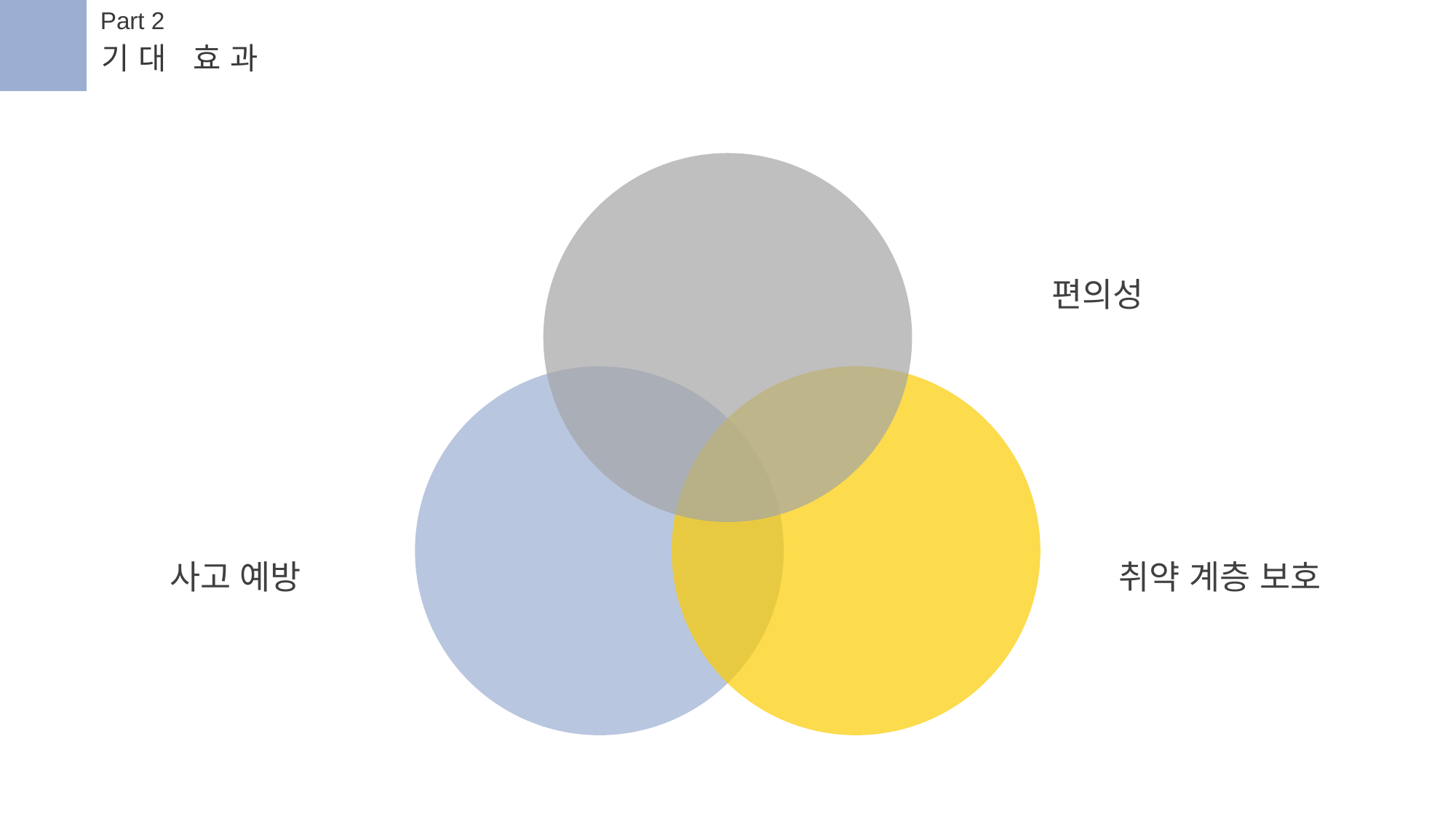

Part 2
기대 효과

편의성

사고 예방
취약 계층 보호